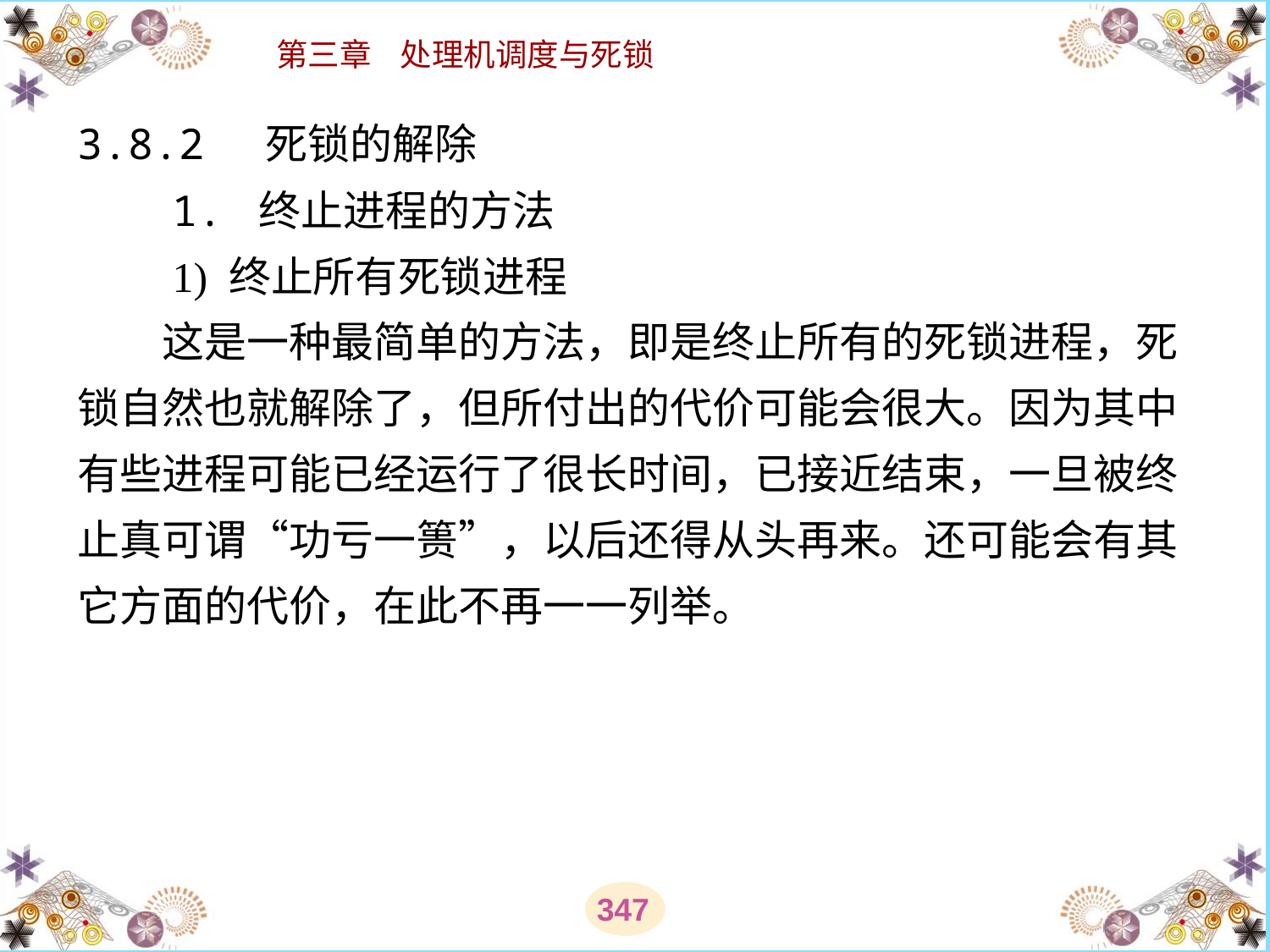

# 3.8.2  死锁的解除 　　1. 终止进程的方法 　　1) 终止所有死锁进程 　　这是一种最简单的方法，即是终止所有的死锁进程，死锁自然也就解除了，但所付出的代价可能会很大。因为其中有些进程可能已经运行了很长时间，已接近结束，一旦被终止真可谓“功亏一篑”，以后还得从头再来。还可能会有其它方面的代价，在此不再一一列举。